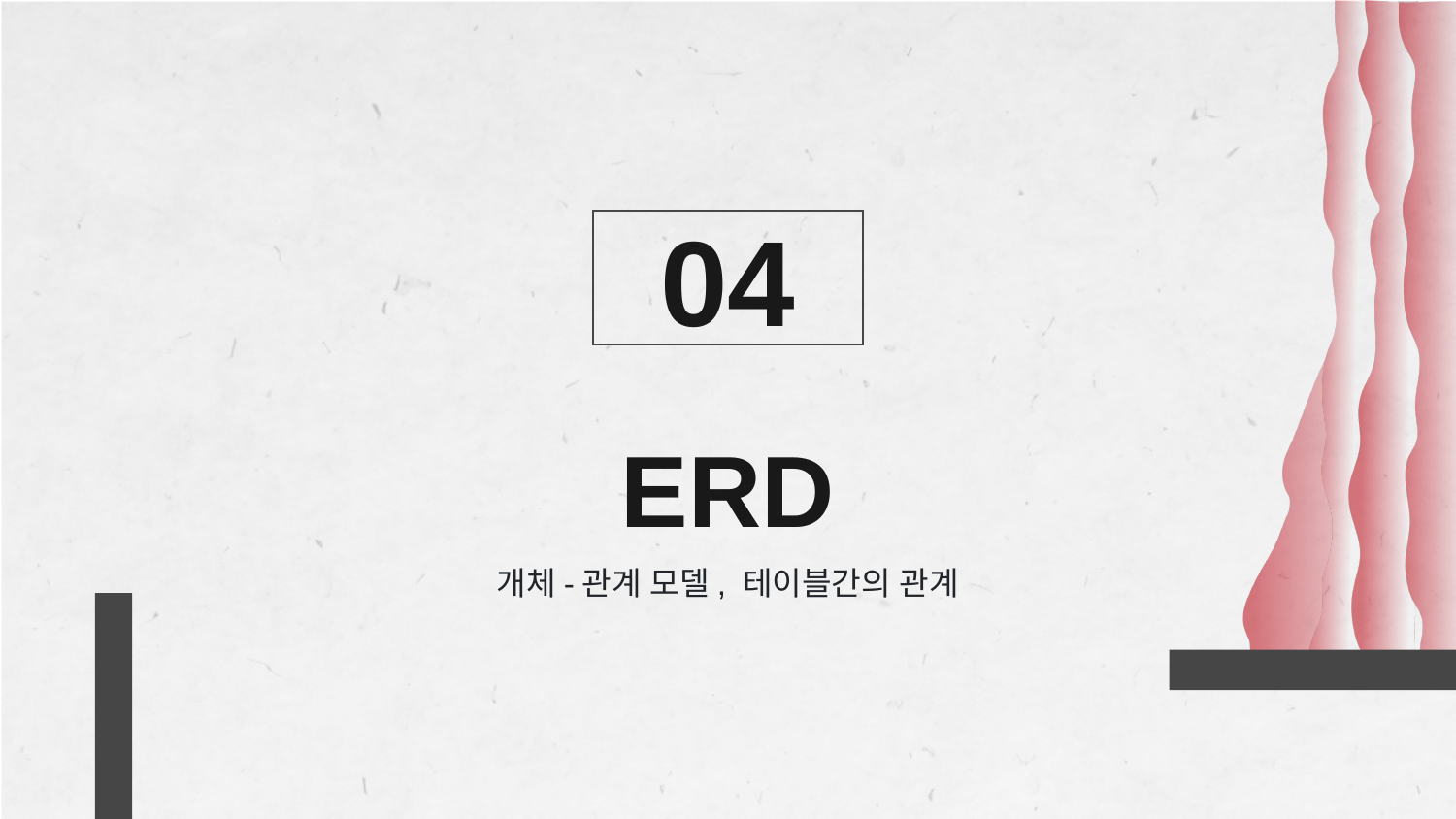

04
# ERD
개체-관계 모델, 테이블간의 관계